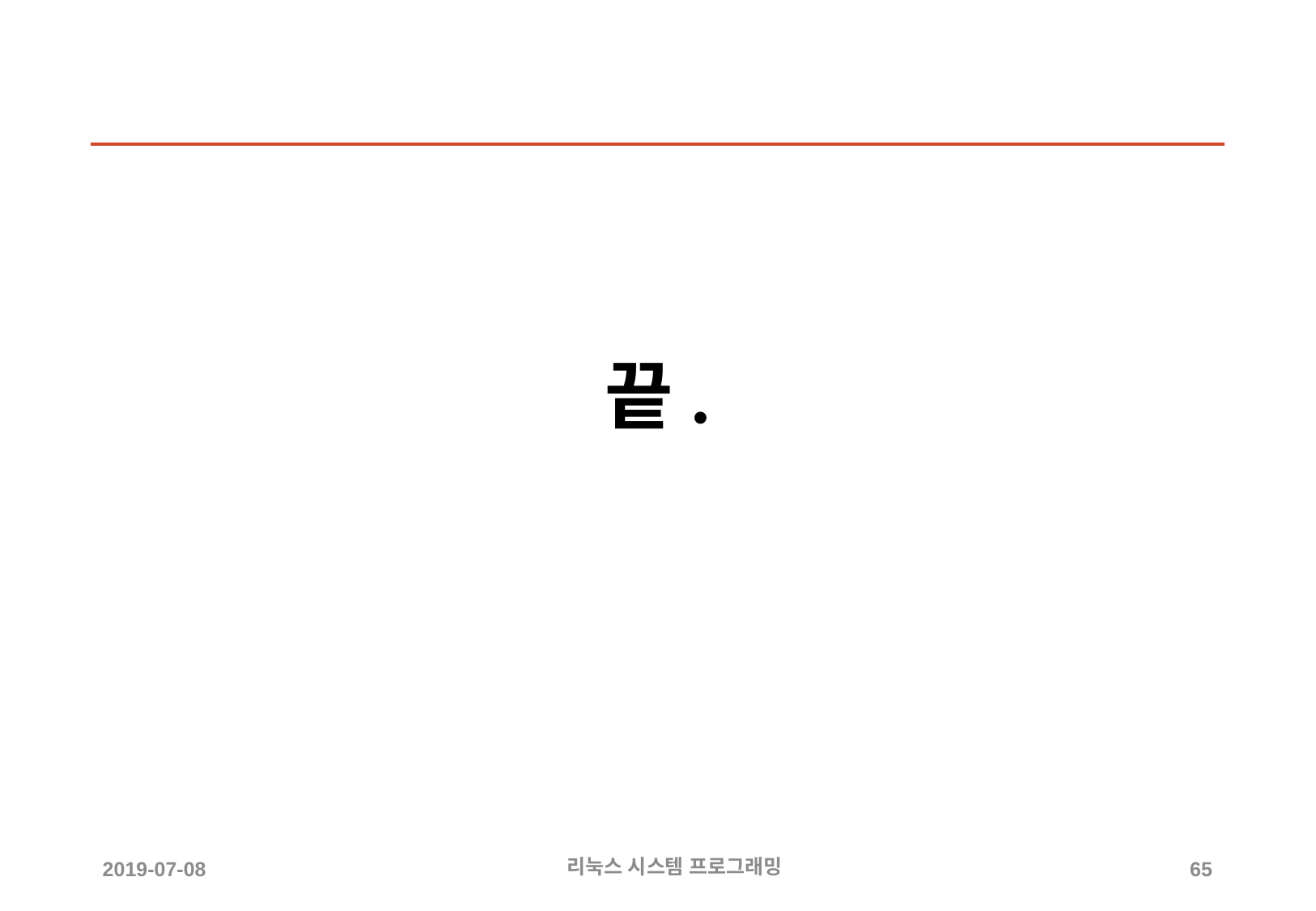

# 끝.
2019-07-08
리눅스 시스템 프로그래밍
65